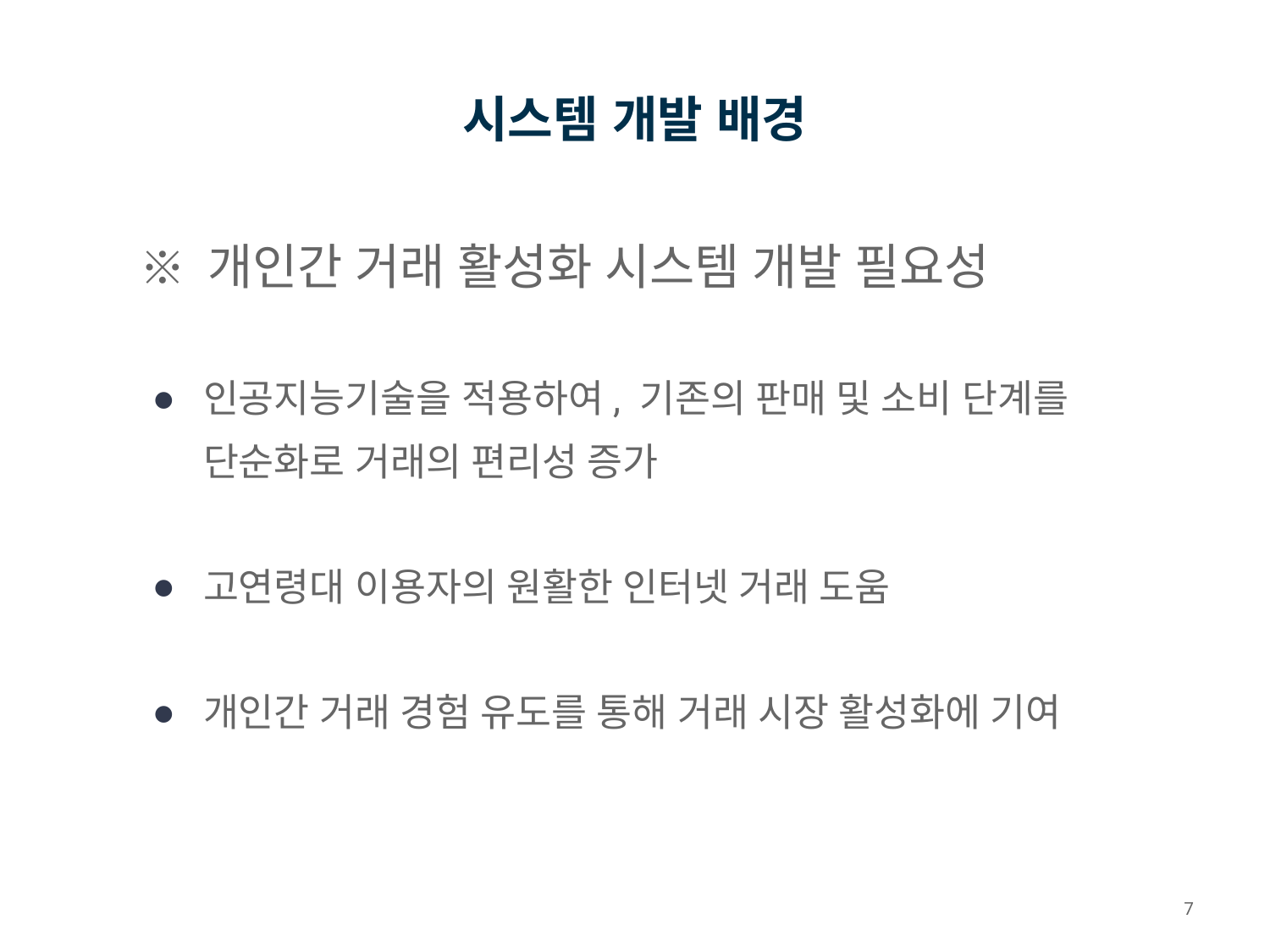

# 시스템 개발 배경
※ 개인간 거래 활성화 시스템 개발 필요성

인공지능기술을 적용하여, 기존의 판매 및 소비 단계를
단순화로 거래의 편리성 증가

고연령대 이용자의 원활한 인터넷 거래 도움

개인간 거래 경험 유도를 통해 거래 시장 활성화에 기여

7